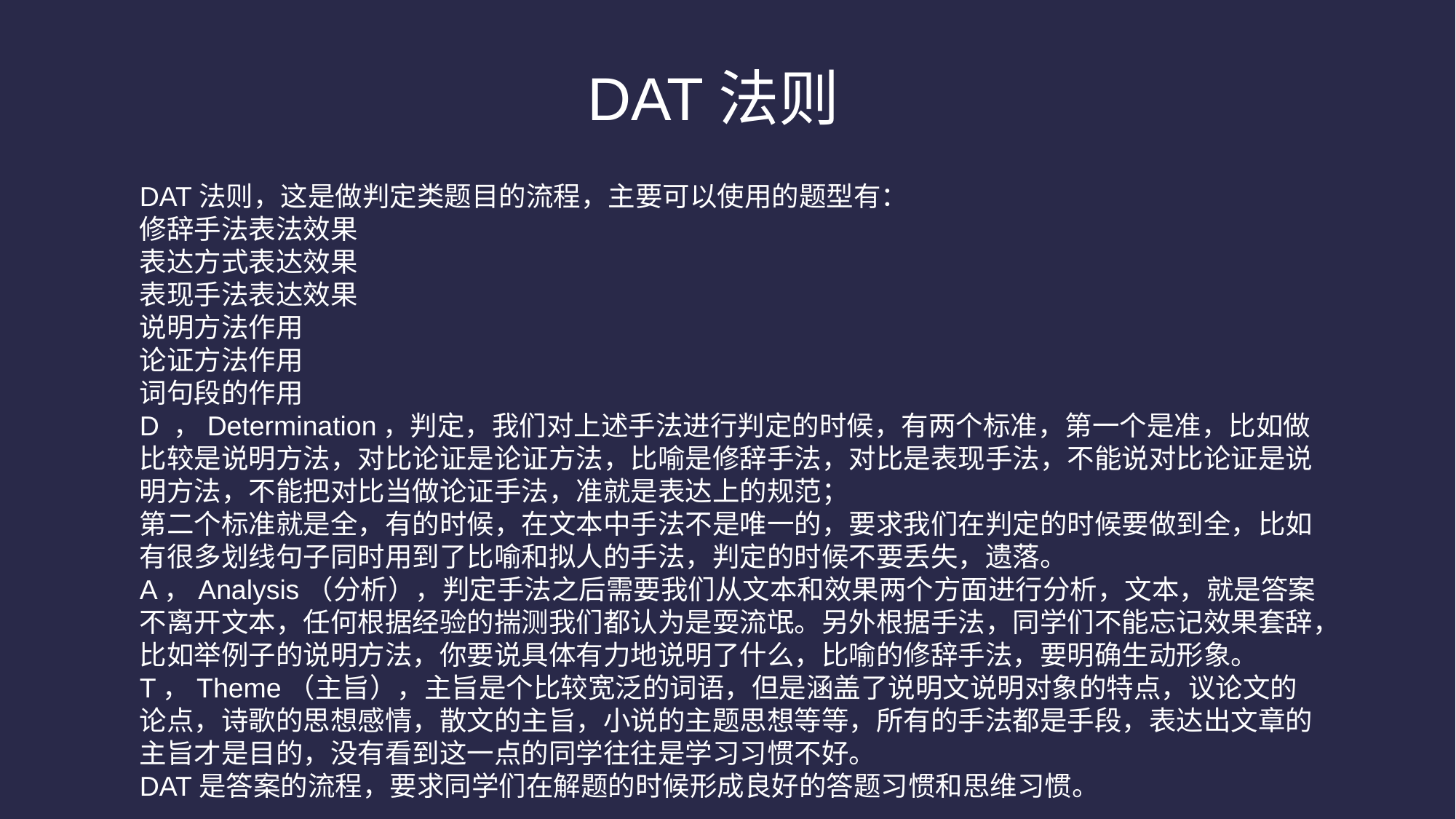

DAT法则
DAT法则，这是做判定类题目的流程，主要可以使用的题型有：
修辞手法表法效果
表达方式表达效果
表现手法表达效果
说明方法作用
论证方法作用
词句段的作用
D ，Determination，判定，我们对上述手法进行判定的时候，有两个标准，第一个是准，比如做比较是说明方法，对比论证是论证方法，比喻是修辞手法，对比是表现手法，不能说对比论证是说明方法，不能把对比当做论证手法，准就是表达上的规范；
第二个标准就是全，有的时候，在文本中手法不是唯一的，要求我们在判定的时候要做到全，比如有很多划线句子同时用到了比喻和拟人的手法，判定的时候不要丢失，遗落。
A，Analysis（分析），判定手法之后需要我们从文本和效果两个方面进行分析，文本，就是答案不离开文本，任何根据经验的揣测我们都认为是耍流氓。另外根据手法，同学们不能忘记效果套辞，比如举例子的说明方法，你要说具体有力地说明了什么，比喻的修辞手法，要明确生动形象。
T，Theme（主旨），主旨是个比较宽泛的词语，但是涵盖了说明文说明对象的特点，议论文的论点，诗歌的思想感情，散文的主旨，小说的主题思想等等，所有的手法都是手段，表达出文章的主旨才是目的，没有看到这一点的同学往往是学习习惯不好。
DAT是答案的流程，要求同学们在解题的时候形成良好的答题习惯和思维习惯。